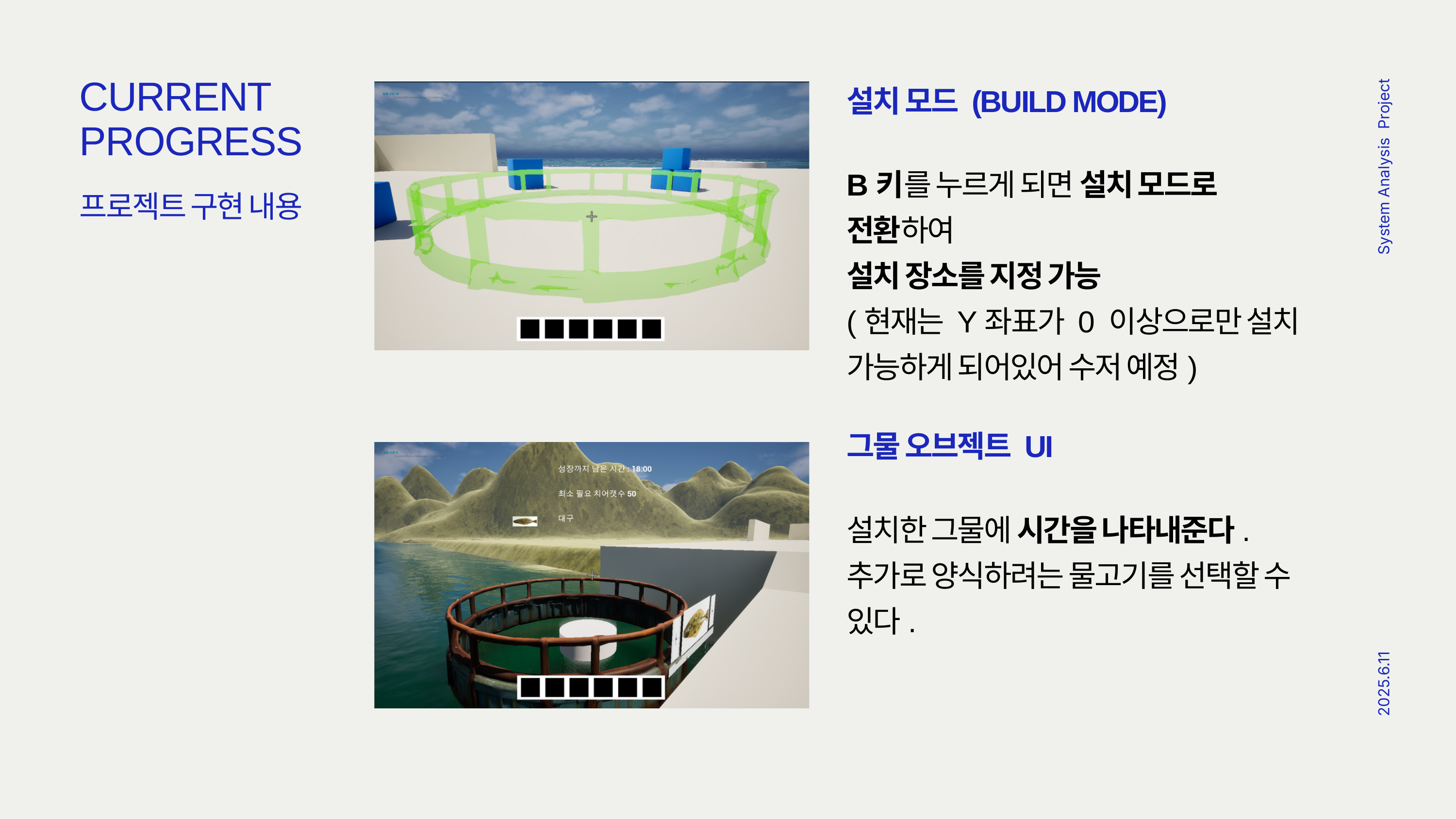

CURRENT
PROGRESS
설치 모드 (BUILD MODE)

B키를 누르게 되면 설치 모드로 전환하여
설치 장소를 지정 가능
(현재는 Y좌표가 0 이상으로만 설치 가능하게 되어있어 수저 예정)
프로젝트 구현 내용
System Analysis  Project
그물 오브젝트 UI

설치한 그물에 시간을 나타내준다.
추가로 양식하려는 물고기를 선택할 수 있다.
2025.6.11